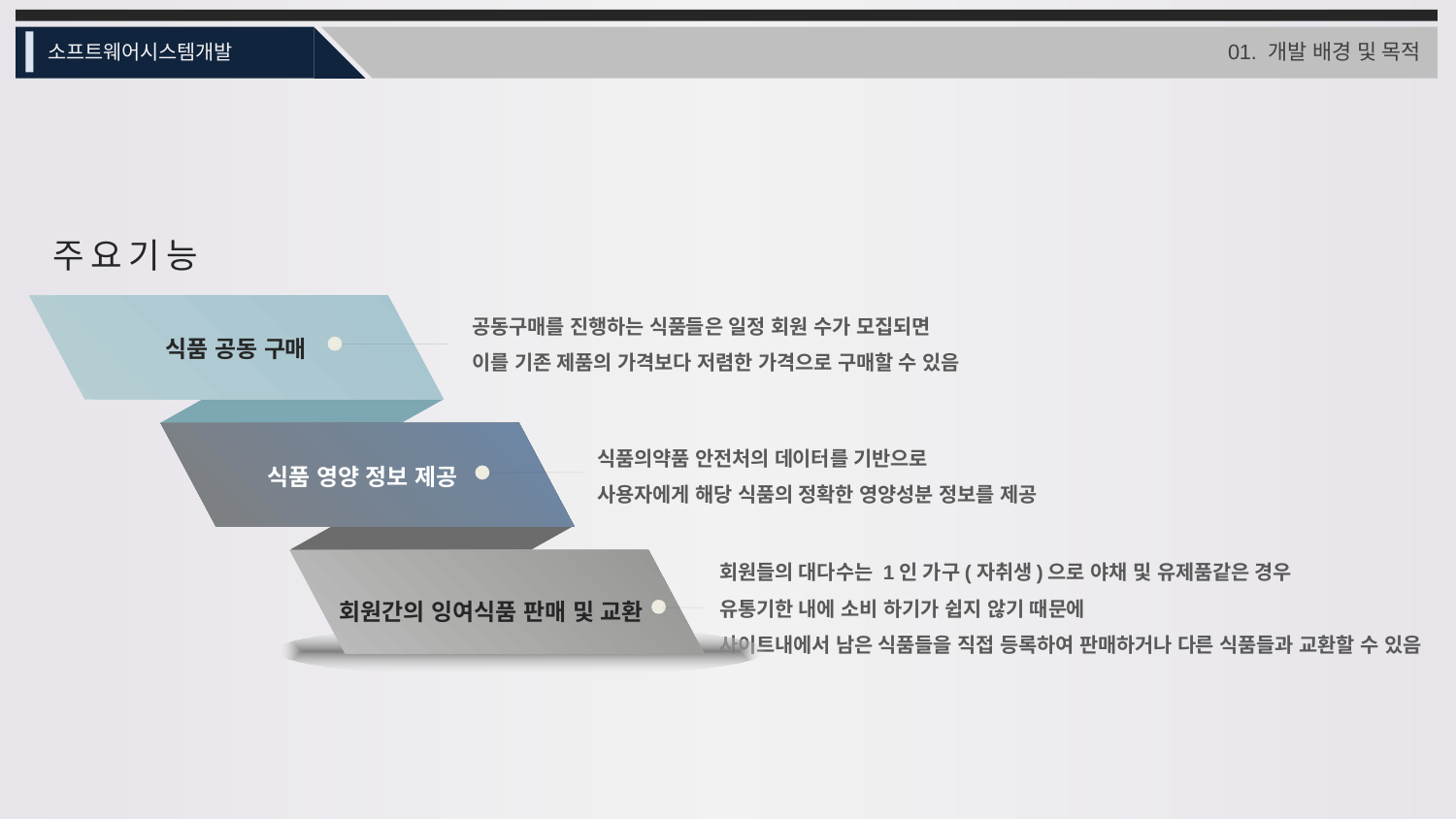

01. 개발 배경 및 목적
소프트웨어시스템개발
주요기능
공동구매를 진행하는 식품들은 일정 회원 수가 모집되면
이를 기존 제품의 가격보다 저렴한 가격으로 구매할 수 있음

식품 공동 구매

식품의약품 안전처의 데이터를 기반으로
사용자에게 해당 식품의 정확한 영양성분 정보를 제공
식품 영양 정보 제공

회원들의 대다수는 1인 가구(자취생)으로 야채 및 유제품같은 경우
유통기한 내에 소비 하기가 쉽지 않기 때문에
사이트내에서 남은 식품들을 직접 등록하여 판매하거나 다른 식품들과 교환할 수 있음
회원간의 잉여식품 판매 및 교환